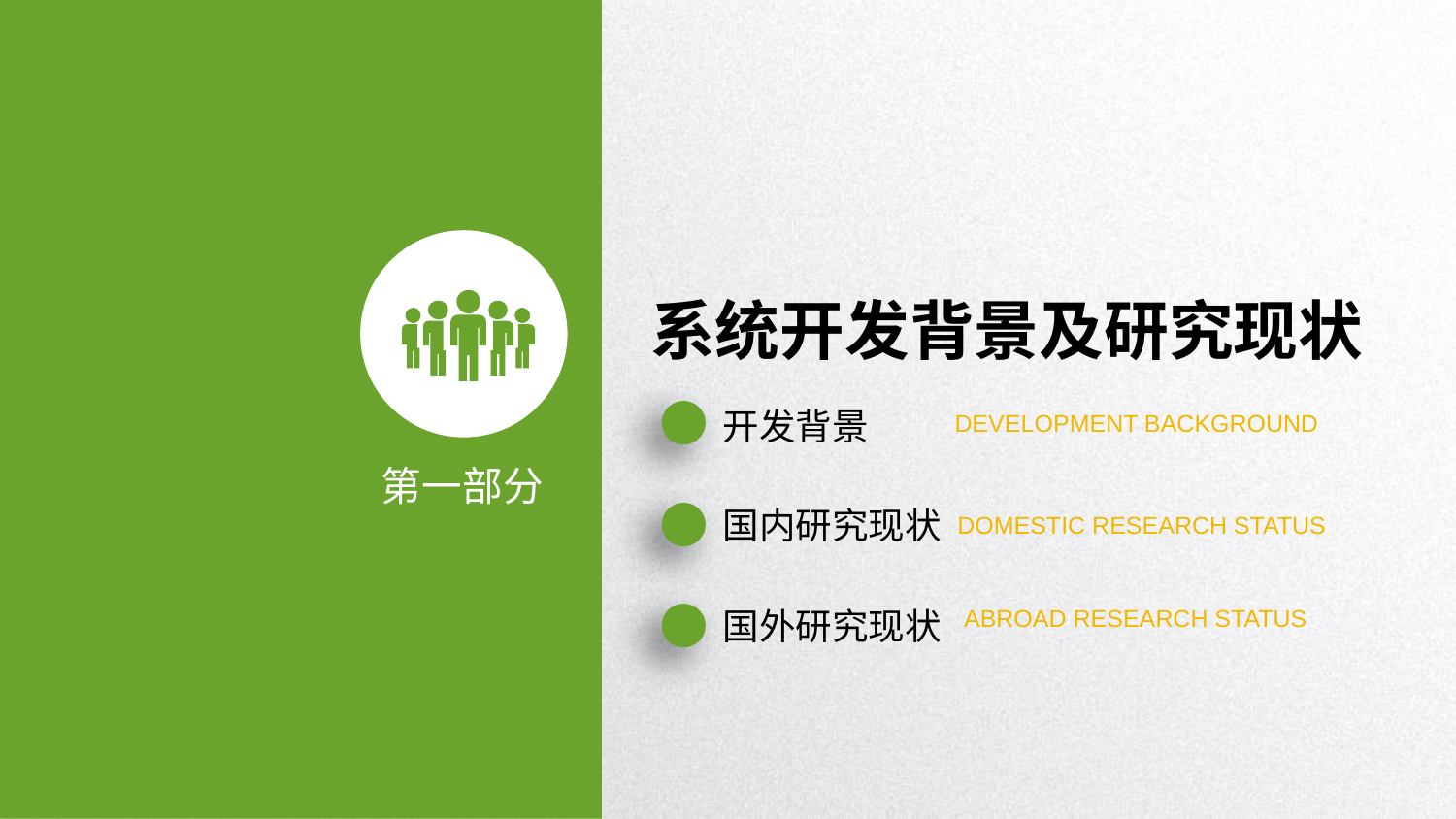

系统开发背景及研究现状
开发背景

DEVELOPMENT BACKGROUND
第一部分
国内研究现状

DOMESTIC RESEARCH STATUS
国外研究现状
ABROAD RESEARCH STATUS